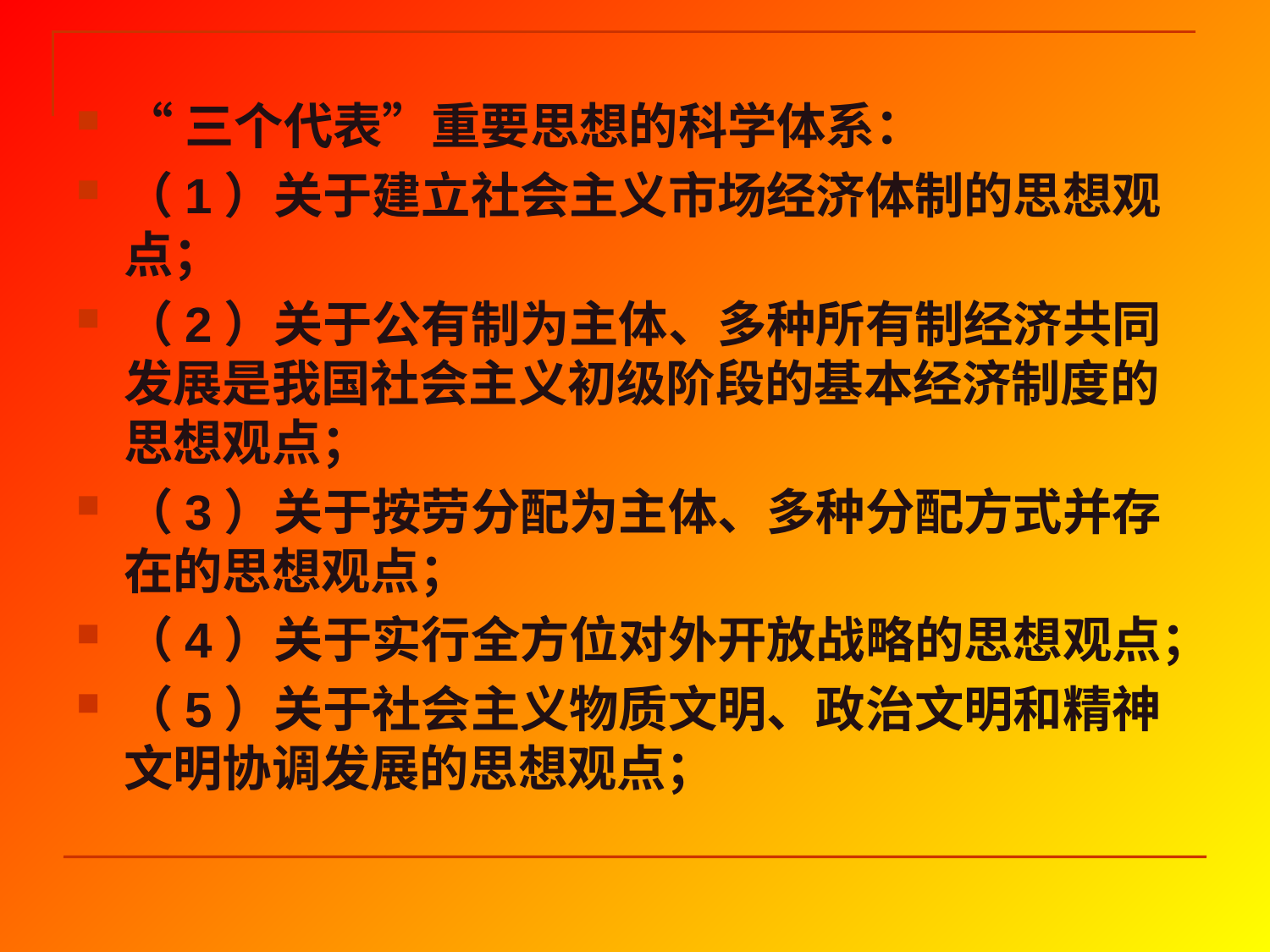

“三个代表”重要思想的科学体系：
（1）关于建立社会主义市场经济体制的思想观点；
（2）关于公有制为主体、多种所有制经济共同发展是我国社会主义初级阶段的基本经济制度的思想观点；
（3）关于按劳分配为主体、多种分配方式并存在的思想观点；
（4）关于实行全方位对外开放战略的思想观点；
（5）关于社会主义物质文明、政治文明和精神文明协调发展的思想观点；